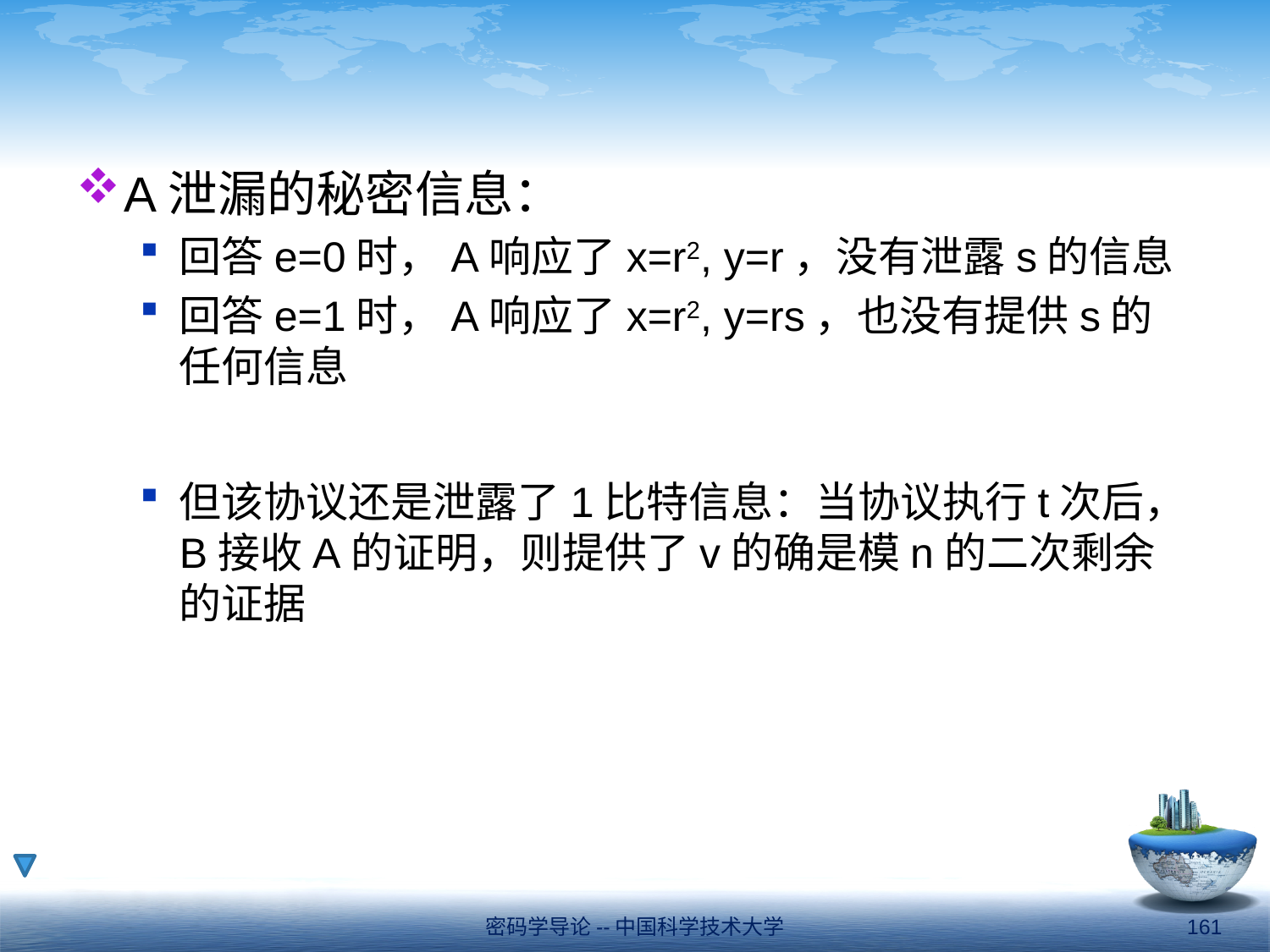

#
A泄漏的秘密信息：
回答e=0时，A响应了x=r2, y=r，没有泄露s的信息
回答e=1时，A响应了x=r2, y=rs，也没有提供s的任何信息

但该协议还是泄露了1比特信息：当协议执行t次后，B接收A的证明，则提供了v的确是模n的二次剩余的证据

密码学导论--中国科学技术大学
161